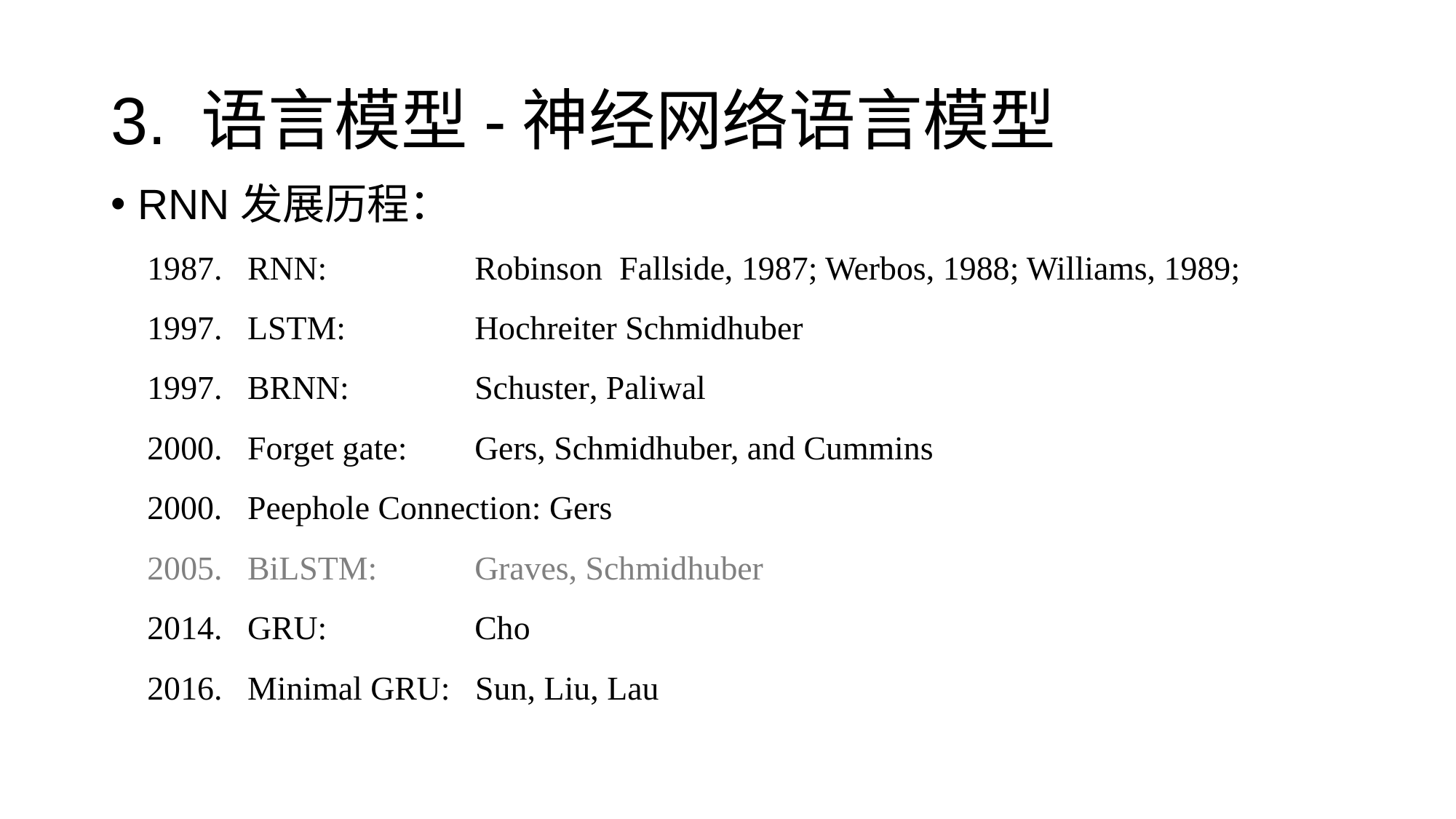

# 3. 语言模型-神经网络语言模型
RNN发展历程：

1987.   RNN:            	Robinson  Fallside, 1987; Werbos, 1988; Williams, 1989;
1997.   LSTM:         	Hochreiter Schmidhuber
1997.   BRNN:         	Schuster, Paliwal
2000.   Forget gate:  	Gers, Schmidhuber, and Cummins
   Peephole Connection: Gers
2005.   BiLSTM:     	Graves, Schmidhuber
2014.   GRU:           	Cho
2016.   Minimal GRU:   Sun, Liu, Lau